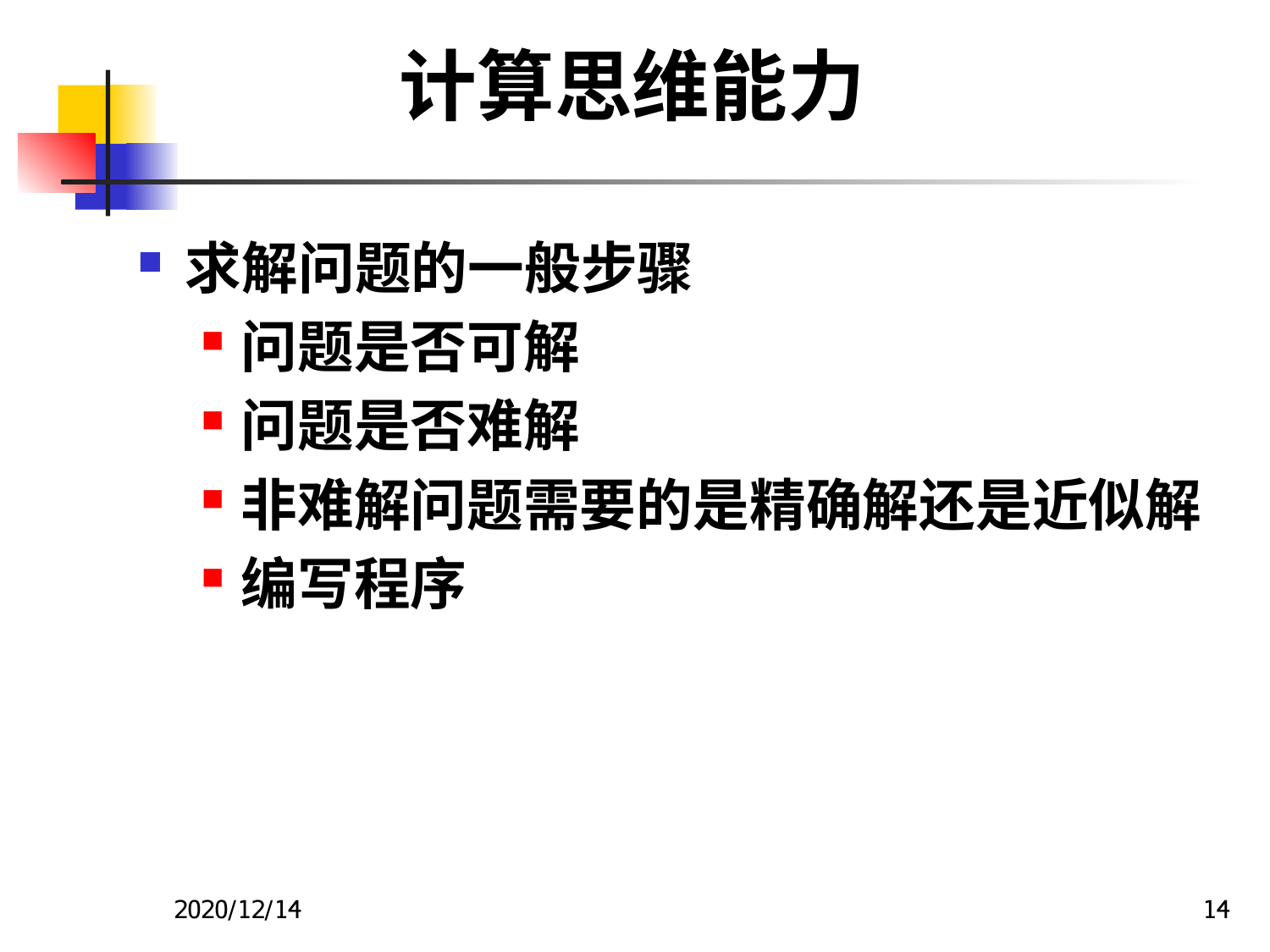

# 计算思维能力
求解问题的一般步骤
问题是否可解
问题是否难解
非难解问题需要的是精确解还是近似解
编写程序
2020/12/14
14